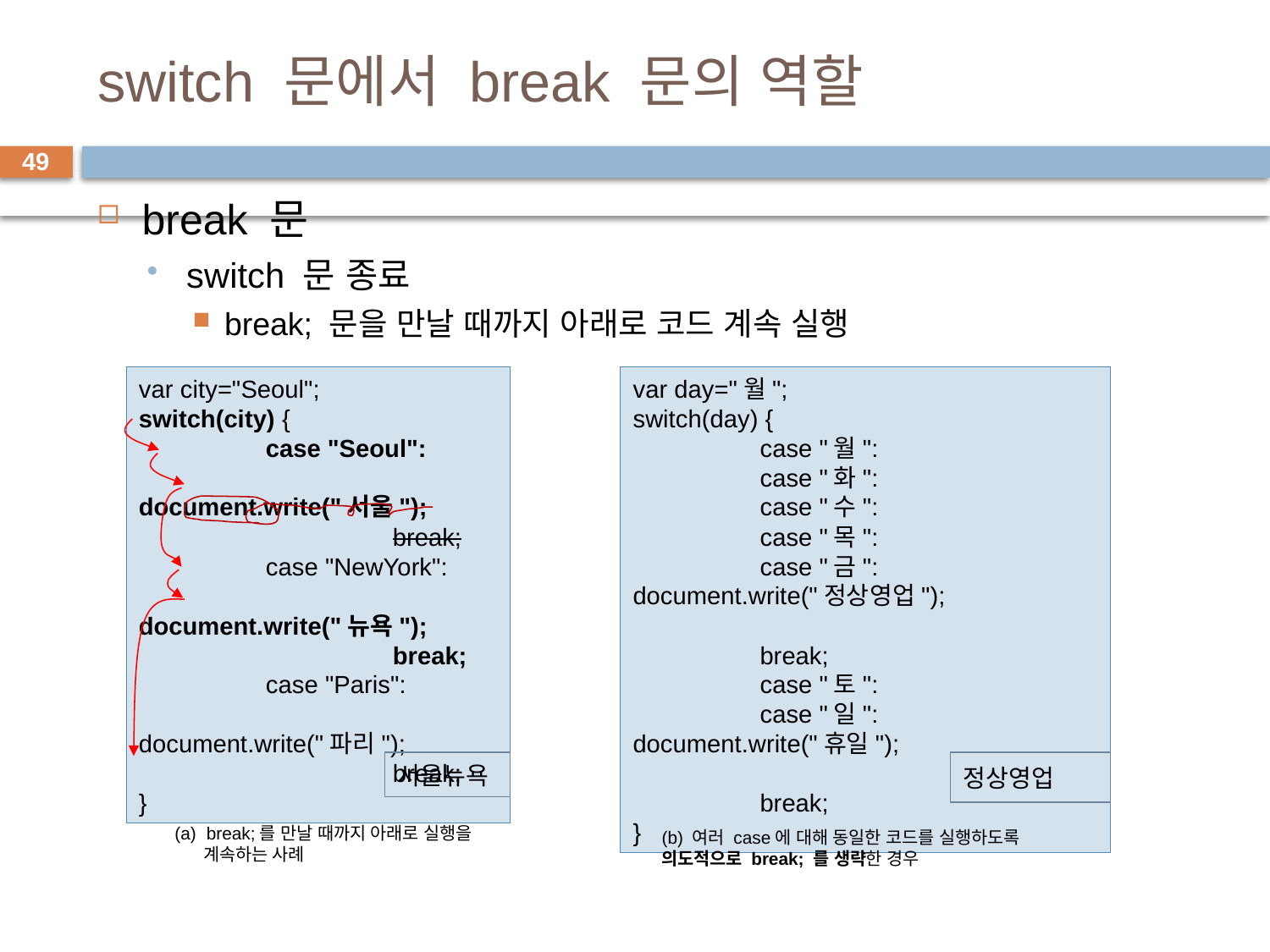

# switch 문에서 break 문의 역할
49
break 문
switch 문 종료
break; 문을 만날 때까지 아래로 코드 계속 실행

var city="Seoul";
switch(city) {
	case "Seoul":
		document.write("서울");
		break;
	case "NewYork":
		document.write("뉴욕");
		break;
	case "Paris":
		document.write("파리");
		break;
}

var day="월";
switch(day) {
	case "월":
	case "화":
	case "수":
	case "목":
	case "금": 	document.write("정상영업");
				break;
	case "토":
	case "일": document.write("휴일");
				break;
}
서울뉴욕
정상영업
break;를 만날 때까지 아래로 실행을
     계속하는 사례
(b) 여러 case에 대해 동일한 코드를 실행하도록
의도적으로 break; 를 생략한 경우